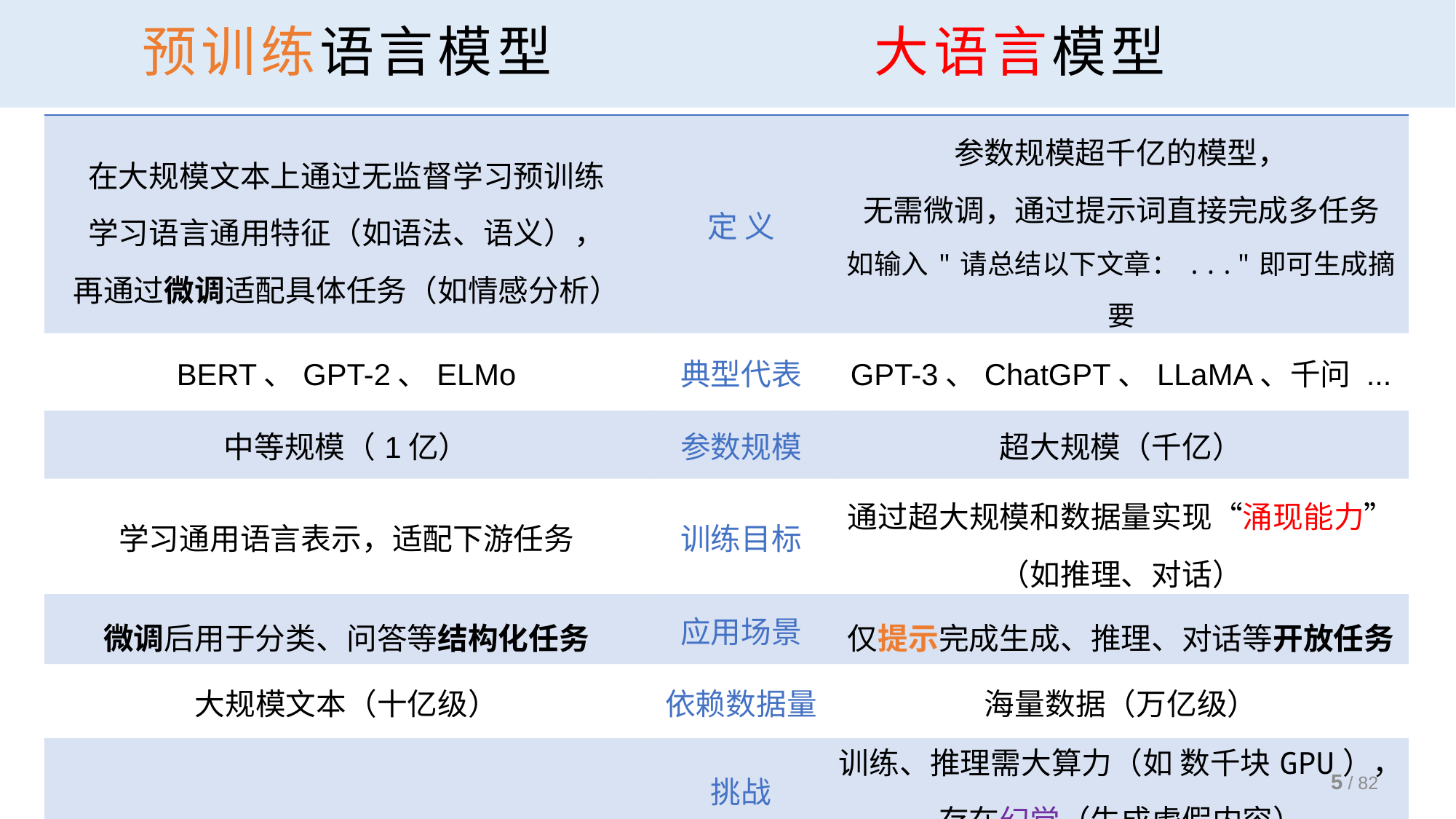

# 预训练语言模型                   大语言模型
| 在大规模文本上通过无监督学习预训练 学习语言通用特征（如语法、语义）， 再通过微调适配具体任务（如情感分析） | 定 义 | 参数规模超千亿的模型， 无需微调，通过提示词直接完成多任务 如输入"请总结以下文章：..."即可生成摘要 |
| --- | --- | --- |
| BERT、GPT-2、ELMo | 典型代表 | GPT-3、ChatGPT、LLaMA、千问 ... |
| 中等规模（1亿） | 参数规模 | 超大规模（千亿） |
| 学习通用语言表示，适配下游任务 | 训练目标 | 通过超大规模和数据量实现“涌现能力” （如推理、对话） |
| 微调后用于分类、问答等结构化任务 | 应用场景 | 仅提示完成生成、推理、对话等开放任务 |
| 大规模文本（十亿级） | 依赖数据量 | 海量数据（万亿级） |
|  | 挑战 | 训练、推理需大算力（如 数千块GPU）， 存在幻觉（生成虚假内容） |
5 / 82